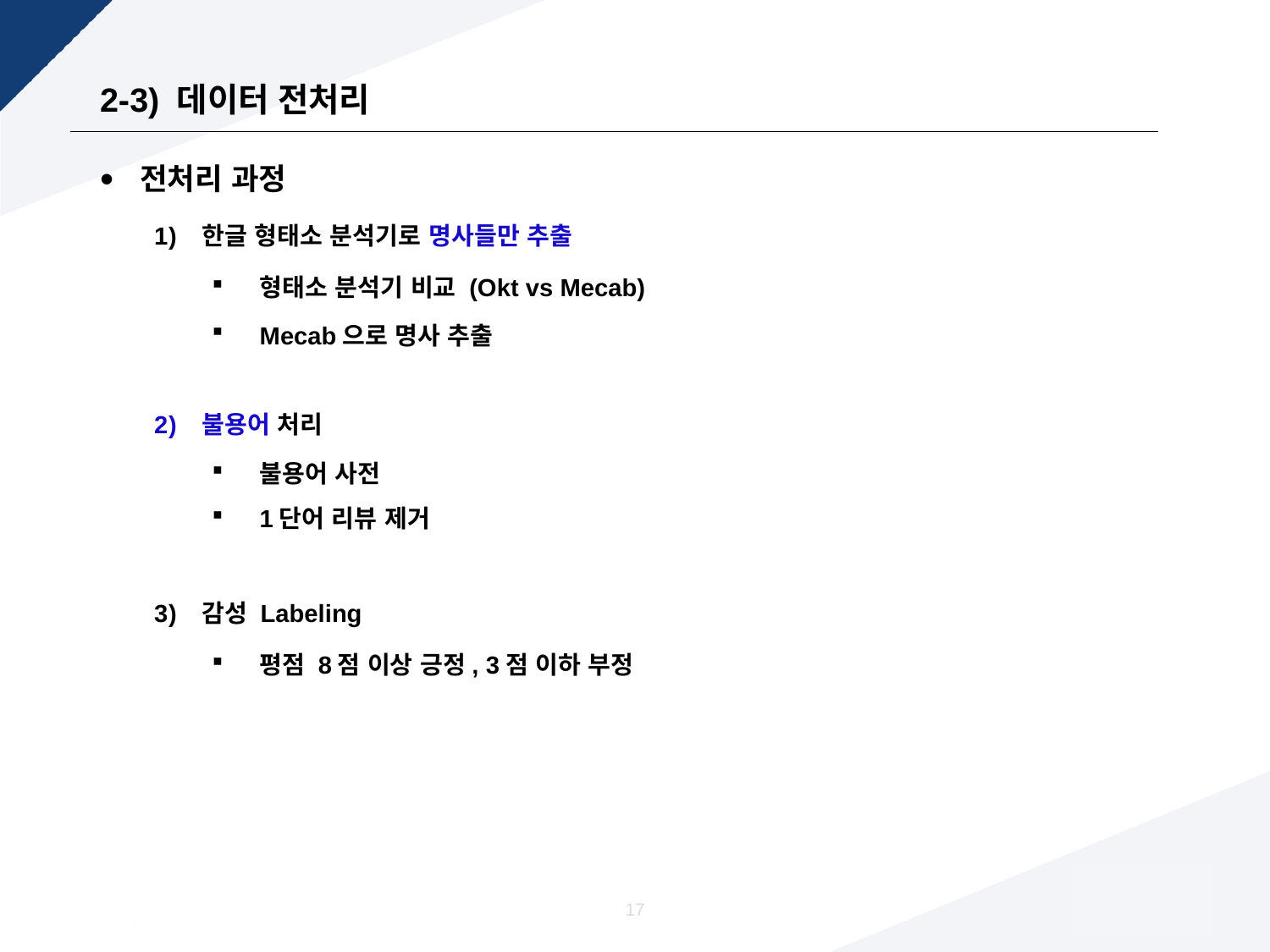

# 2-3) 데이터 전처리
전처리 과정

한글 형태소 분석기로 명사들만 추출

불용어 처리

감성 Labeling

형태소 분석기 비교 (Okt vs Mecab)
Mecab으로 명사 추출
불용어 사전
1단어 리뷰 제거
평점 8점 이상 긍정, 3점 이하 부정